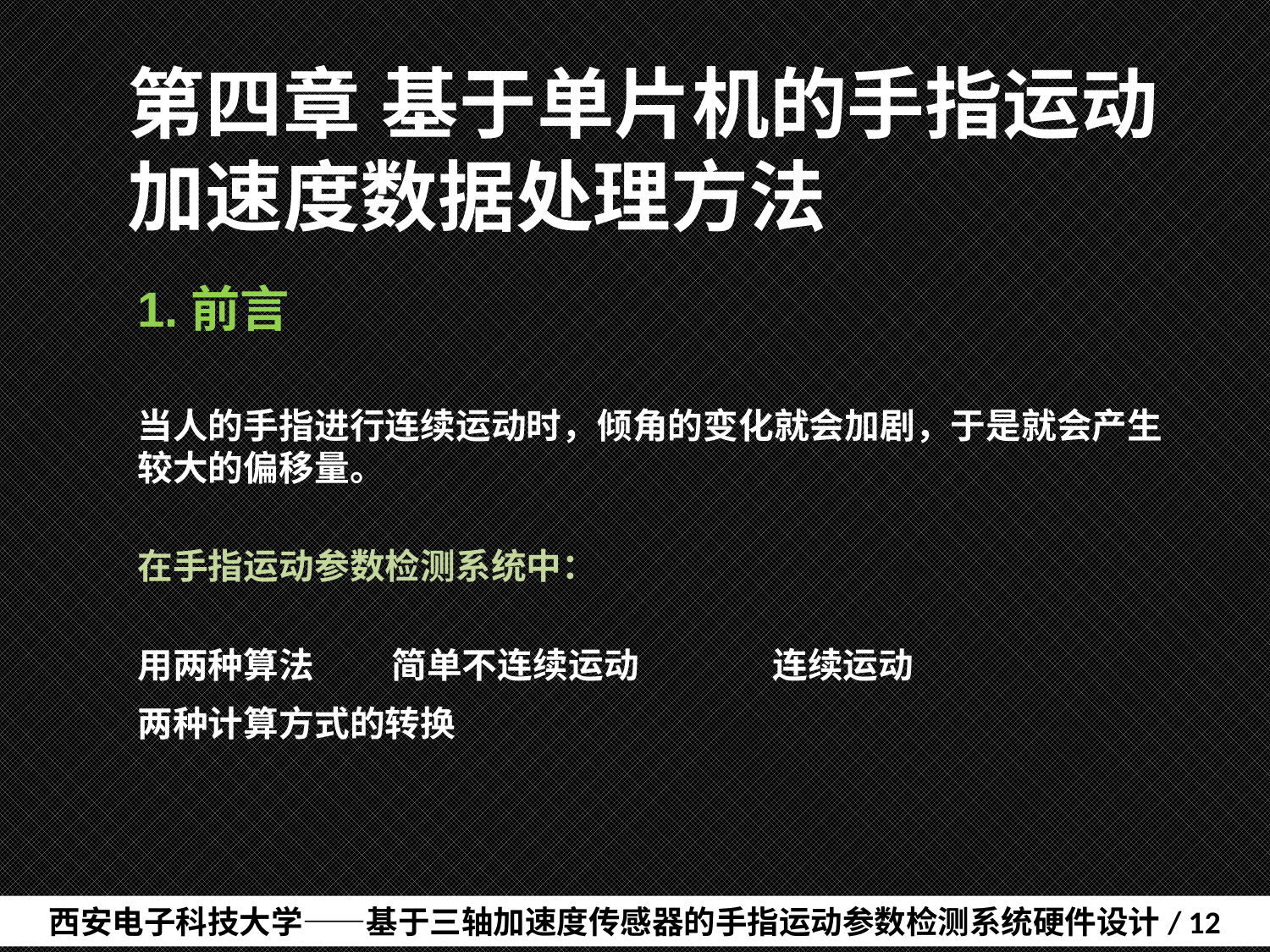

# 第四章	基于单片机的手指运动加速度数据处理方法
1.前言

当人的手指进行连续运动时，倾角的变化就会加剧，于是就会产生较大的偏移量。

在手指运动参数检测系统中：

用两种算法	简单不连续运动		连续运动
两种计算方式的转换

西安电子科技大学——基于三轴加速度传感器的手指运动参数检测系统硬件设计/ 12